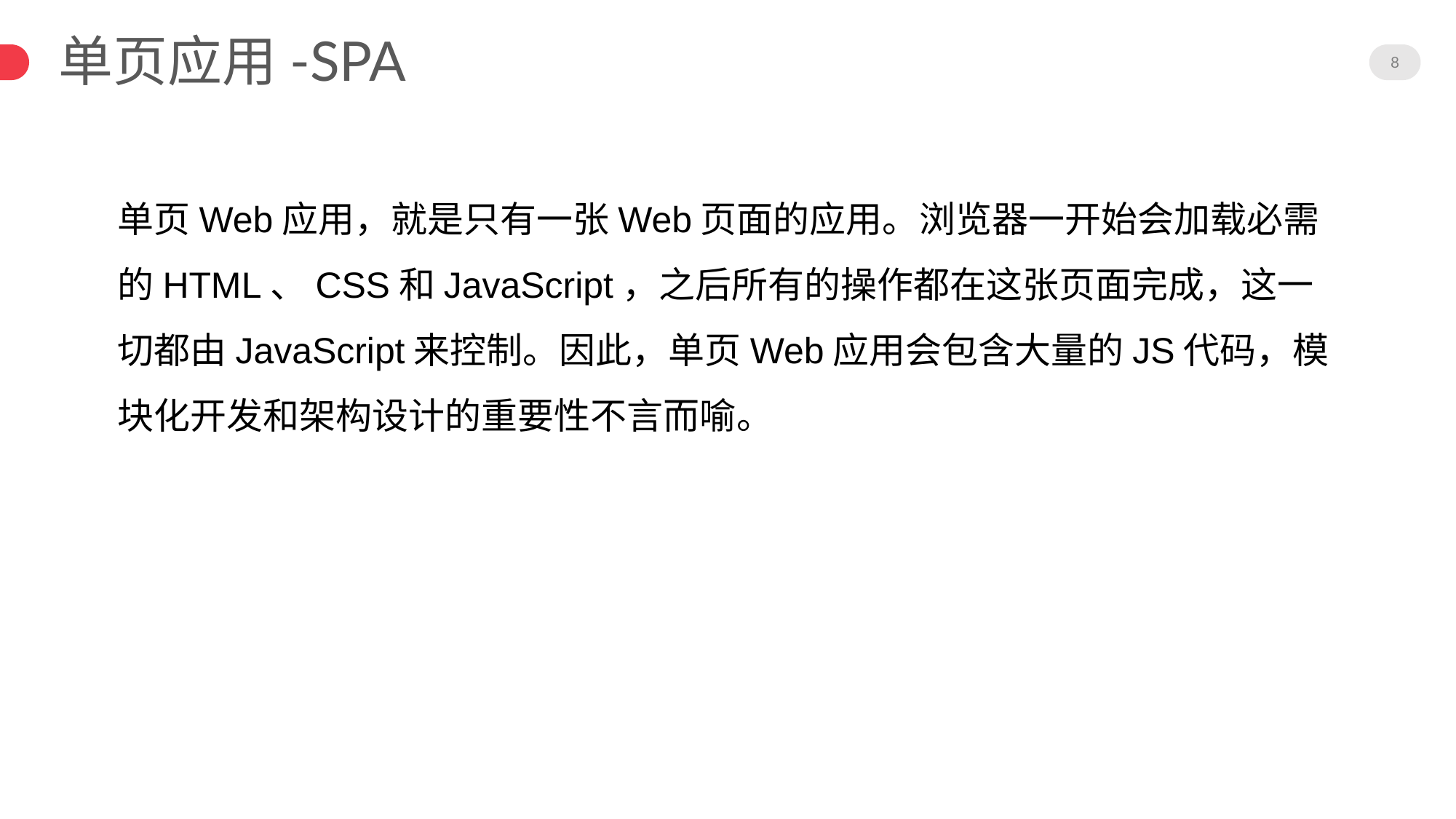

单页应用-SPA
8
单页Web应用，就是只有一张Web页面的应用。浏览器一开始会加载必需的HTML、CSS和JavaScript，之后所有的操作都在这张页面完成，这一切都由JavaScript来控制。因此，单页Web应用会包含大量的JS代码，模块化开发和架构设计的重要性不言而喻。